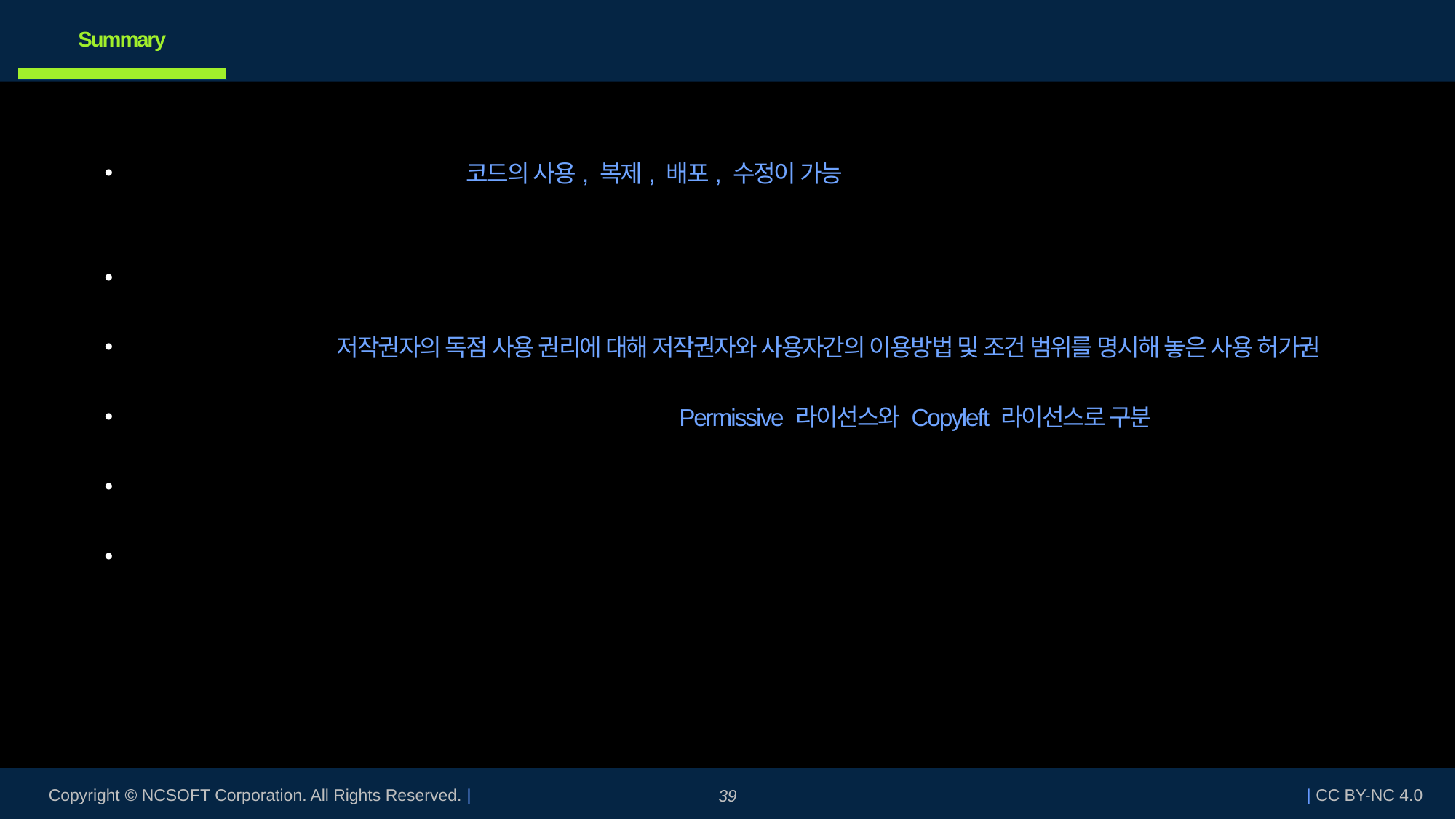

| Summary |
| --- |
|  |

오픈소스는 소스코드가 제공되므로 코드의 사용, 복제, 배포, 수정이 가능 하지만,
상용 소프트웨어는 대부분 실행파일(Binary)만 제공되며 바이너리 복제, 배포, 수정이 불가합니다.

오픈소스와 상용 소프트웨어 모두 소프트웨어에 관한 지적재산권으로 보호되며 위반 시 지적재산권법에 의해 처벌될 수 있습니다.

오픈소스 라이선스는 저작권자의 독점 사용 권리에 대해 저작권자와 사용자간의 이용방법 및 조건 범위를 명시해 놓은 사용 허가권입니다.

오픈소스 라이선스는 소스코드 공개의무 강도에 따라 크게 Permissive 라이선스와 Copyleft 라이선스로 구분할 수 있습니다.

Creative Commons License 중에서 NC(NonCommercial) 라이선스는 상업적 이용이 금지되어 있으므로 회사에서 사용할 수 없습니다.

무료로 제공되는 폰트라도 라이선스가 있기 때문에 사용 가능한 조건을 확인하고 사용해야 합니다.